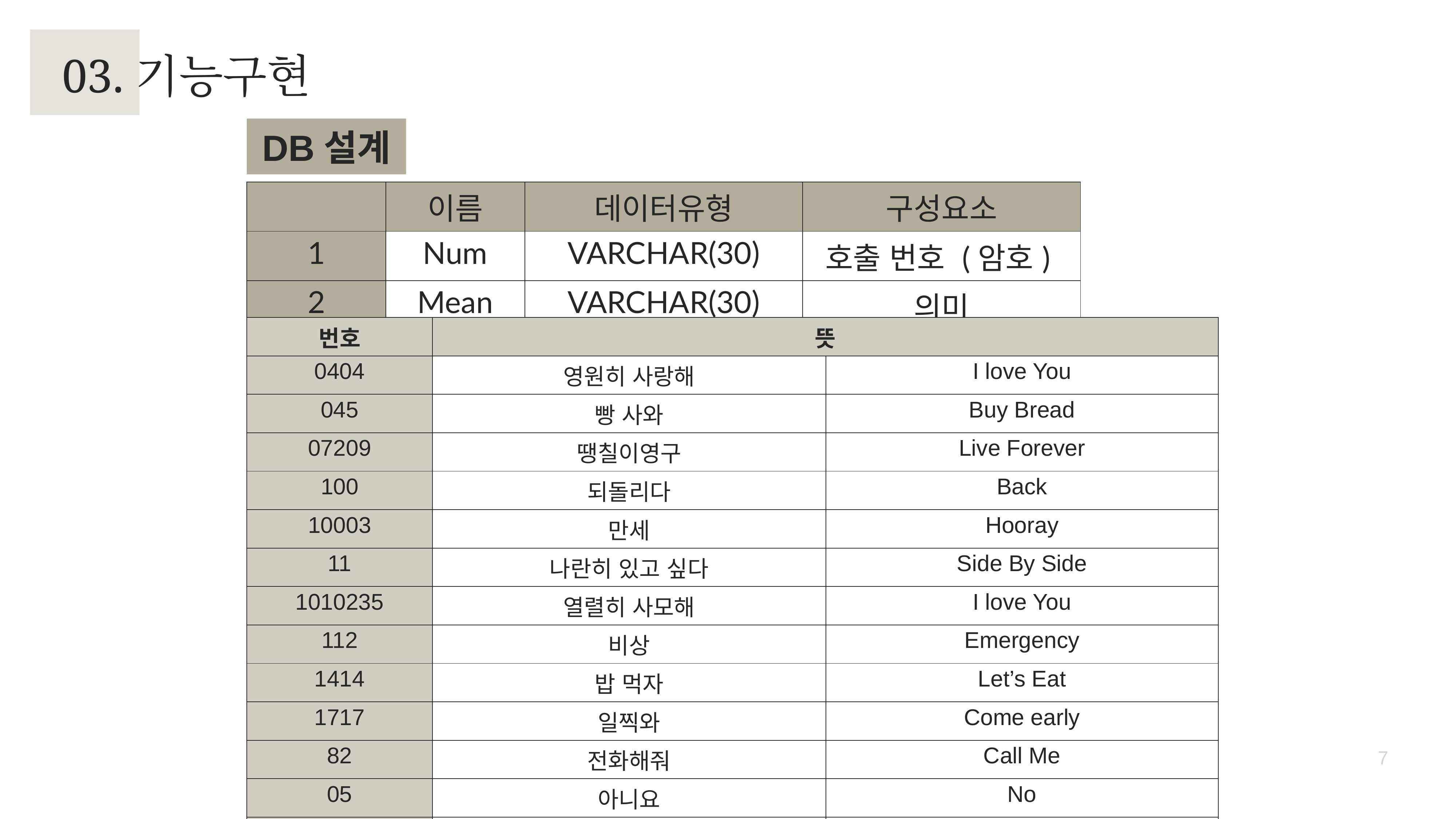

03.기능구현
DB설계
|  | 이름 | 데이터유형 | 구성요소 |
| --- | --- | --- | --- |
| 1 | Num | VARCHAR(30) | 호출 번호 (암호) |
| 2 | Mean | VARCHAR(30) | 의미 |
| 번호 | 뜻 |  |
| --- | --- | --- |
| 0404 | 영원히 사랑해 | I love You |
| 045 | 빵 사와 | Buy Bread |
| 07209 | 땡칠이영구 | Live Forever |
| 100 | 되돌리다 | Back |
| 10003 | 만세 | Hooray |
| 11 | 나란히 있고 싶다 | Side By Side |
| 1010235 | 열렬히 사모해 | I love You |
| 112 | 비상 | Emergency |
| 1414 | 밥 먹자 | Let’s Eat |
| 1717 | 일찍와 | Come early |
| 82 | 전화해줘 | Call Me |
| 05 | 아니요 | No |
| 07 | 네 | Yes |
7